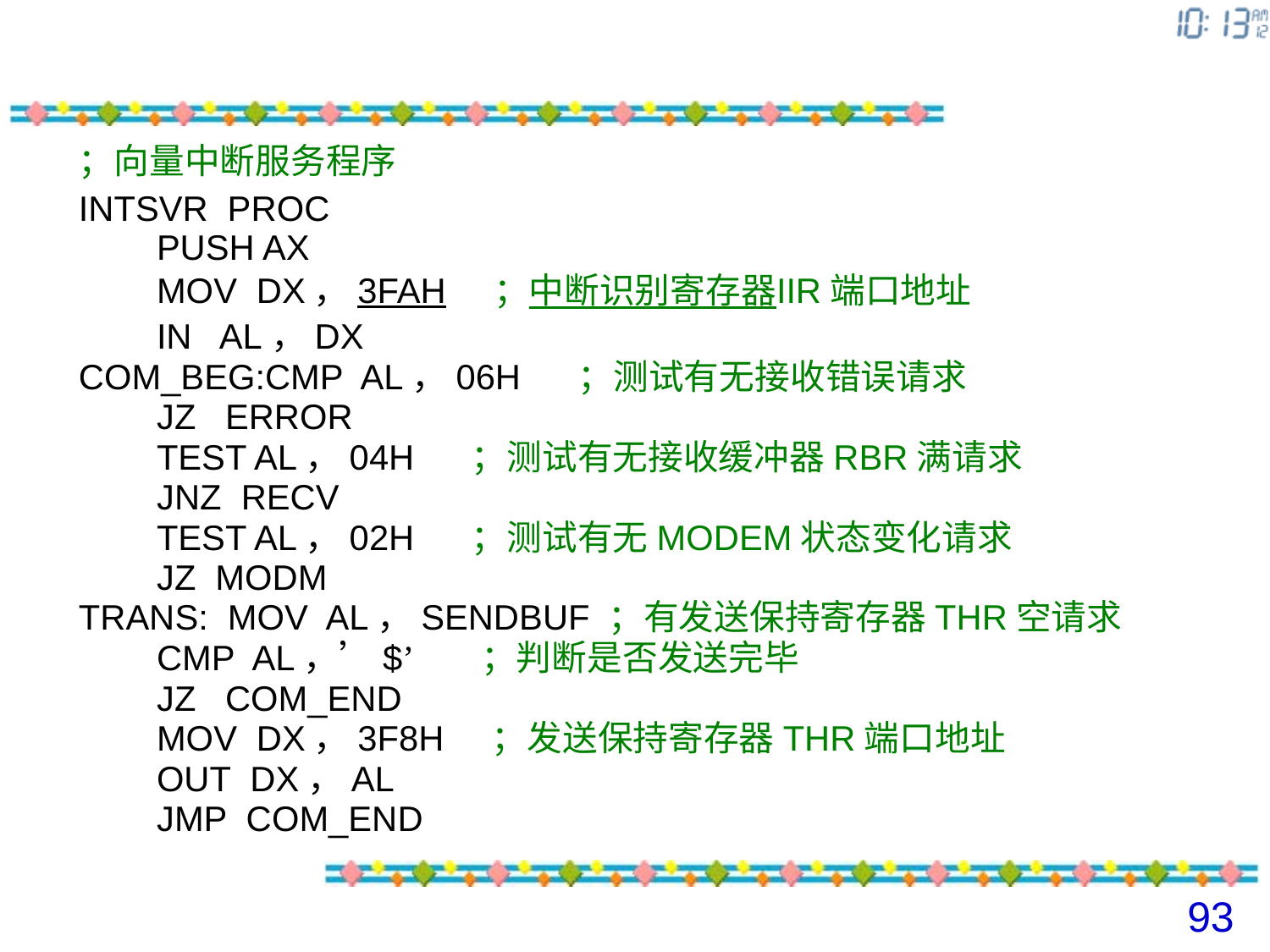

；向量中断服务程序
INTSVR  PROC
        PUSH AX
        MOV  DX，3FAH    ；中断识别寄存器IIR端口地址
        IN   AL，DX
COM_BEG:CMP  AL，06H     ；测试有无接收错误请求
        JZ   ERROR
        TEST AL，04H     ；测试有无接收缓冲器RBR满请求
        JNZ  RECV
        TEST AL，02H     ；测试有无MODEM状态变化请求
        JZ  MODM
TRANS:  MOV  AL，SENDBUF ；有发送保持寄存器THR空请求
        CMP  AL，’$’      ；判断是否发送完毕
        JZ   COM_END
        MOV  DX，3F8H    ；发送保持寄存器THR端口地址
        OUT  DX，AL
        JMP  COM_END